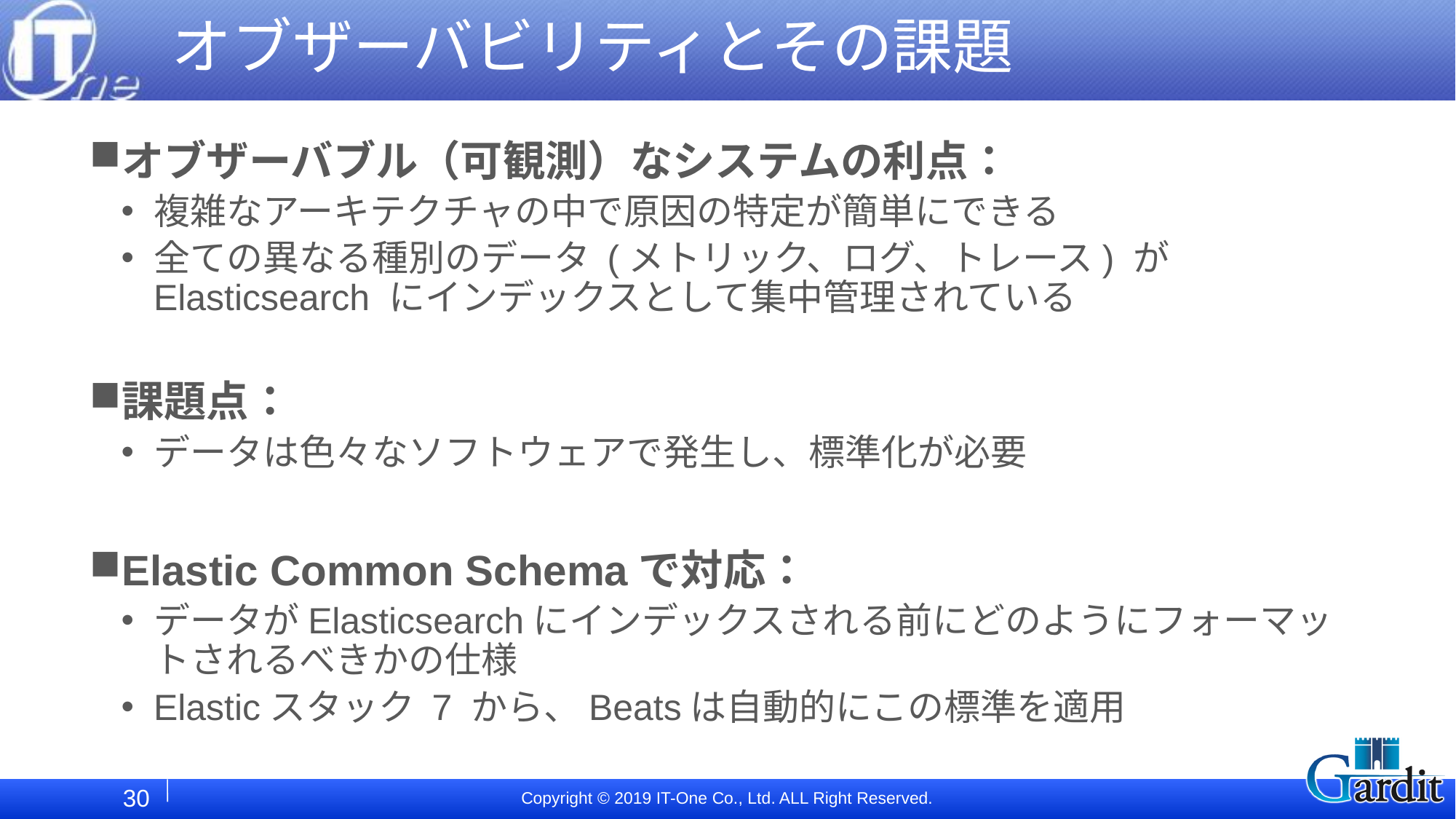

# オブザーバビリティとその課題
オブザーバブル（可観測）なシステムの利点：
複雑なアーキテクチャの中で原因の特定が簡単にできる
全ての異なる種別のデータ (メトリック、ログ、トレース) が Elasticsearch にインデックスとして集中管理されている

課題点：
データは色々なソフトウェアで発生し、標準化が必要

Elastic Common Schemaで対応：
データがElasticsearchにインデックスされる前にどのようにフォーマットされるべきかの仕様
Elasticスタック 7 から、Beatsは自動的にこの標準を適用

30